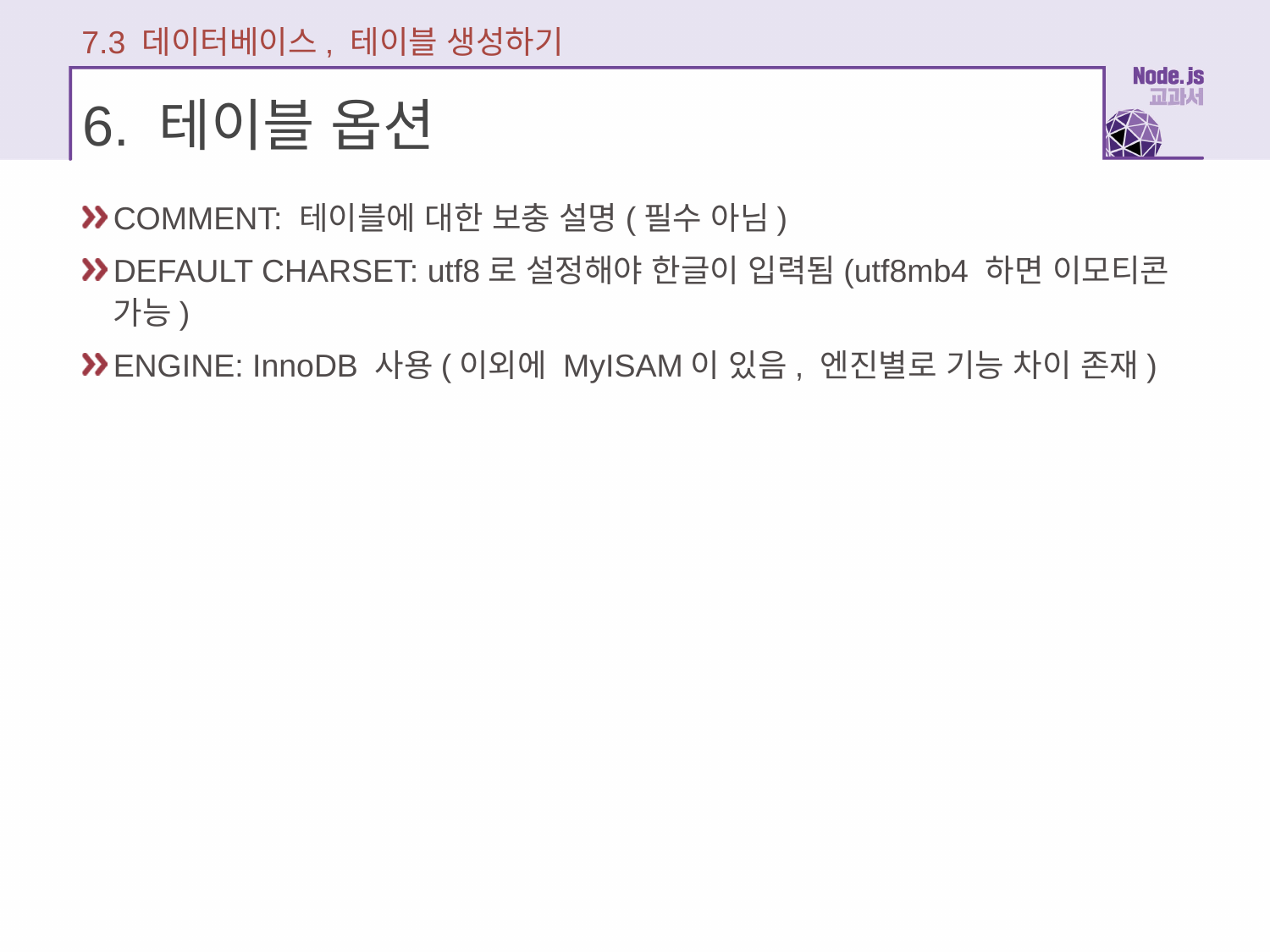

7.3 데이터베이스, 테이블 생성하기
# 6. 테이블 옵션
COMMENT: 테이블에 대한 보충 설명(필수 아님)
DEFAULT CHARSET: utf8로 설정해야 한글이 입력됨(utf8mb4 하면 이모티콘 가능)
ENGINE: InnoDB 사용(이외에 MyISAM이 있음, 엔진별로 기능 차이 존재)